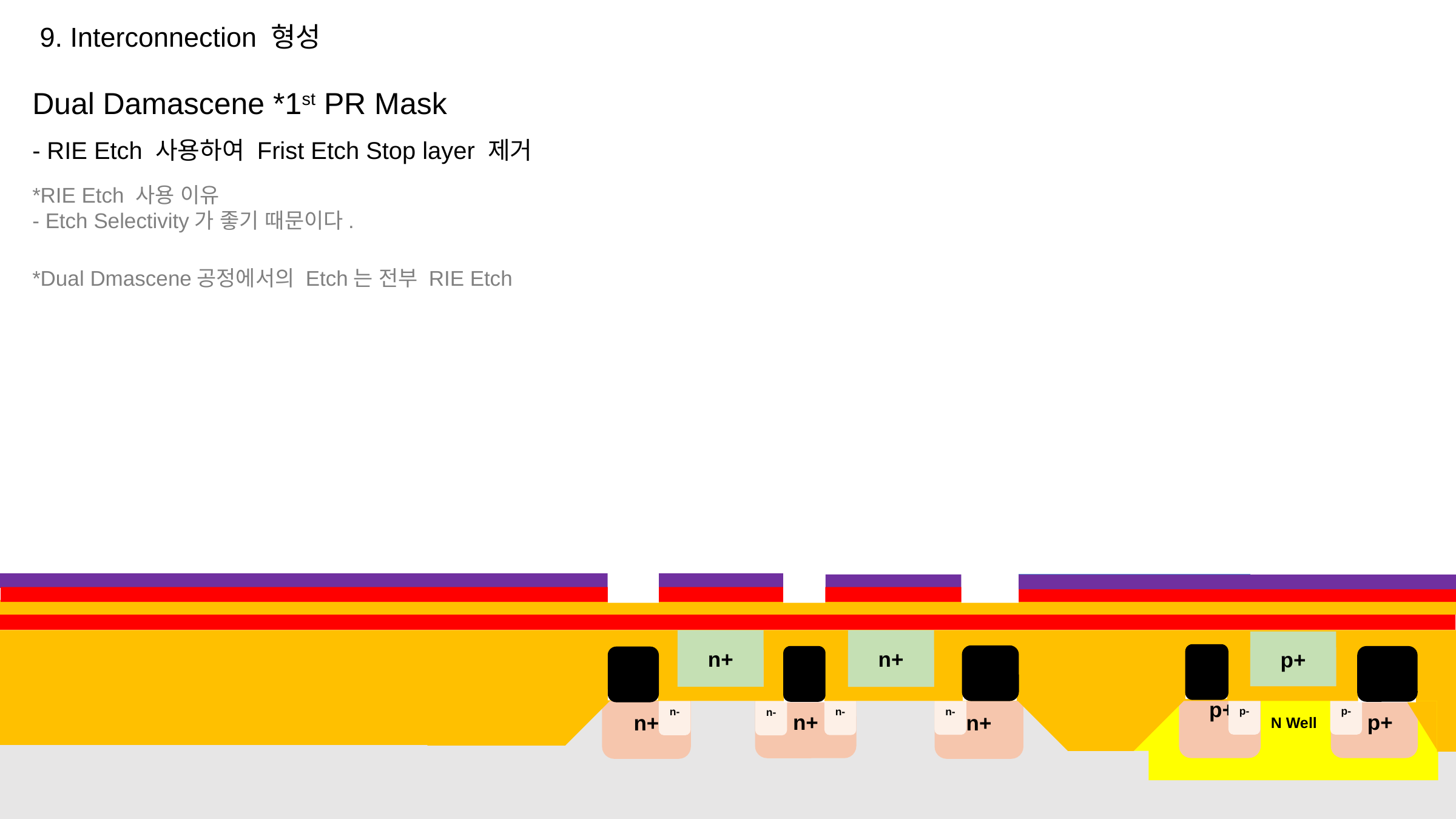

9. Interconnection 형성
Dual Damascene *1st PR Mask

- RIE Etch 사용하여 Frist Etch Stop layer 제거
*RIE Etch 사용 이유
- Etch Selectivity가 좋기 때문이다.
*Dual Dmascene공정에서의 Etch는 전부 RIE Etch

n+
n+
p+

p+

n+
n+

   p+
  p+
n+

n+
n+

p-
p-
n-
n-
n-
n-
          N Well